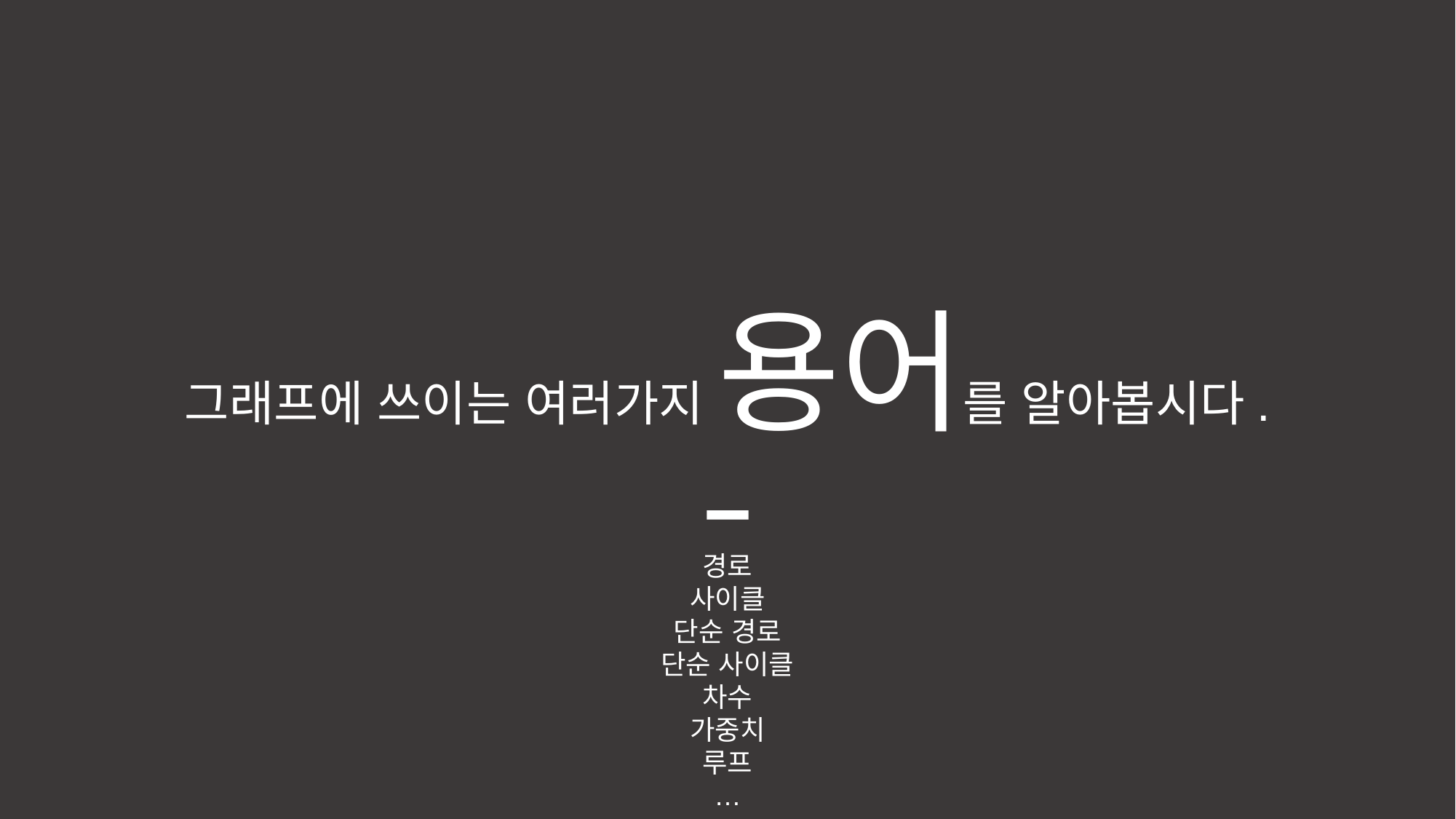

그래프에 쓰이는 여러가지 용어를 알아봅시다.

경로
사이클
단순 경로
단순 사이클
차수
가중치
루프
…